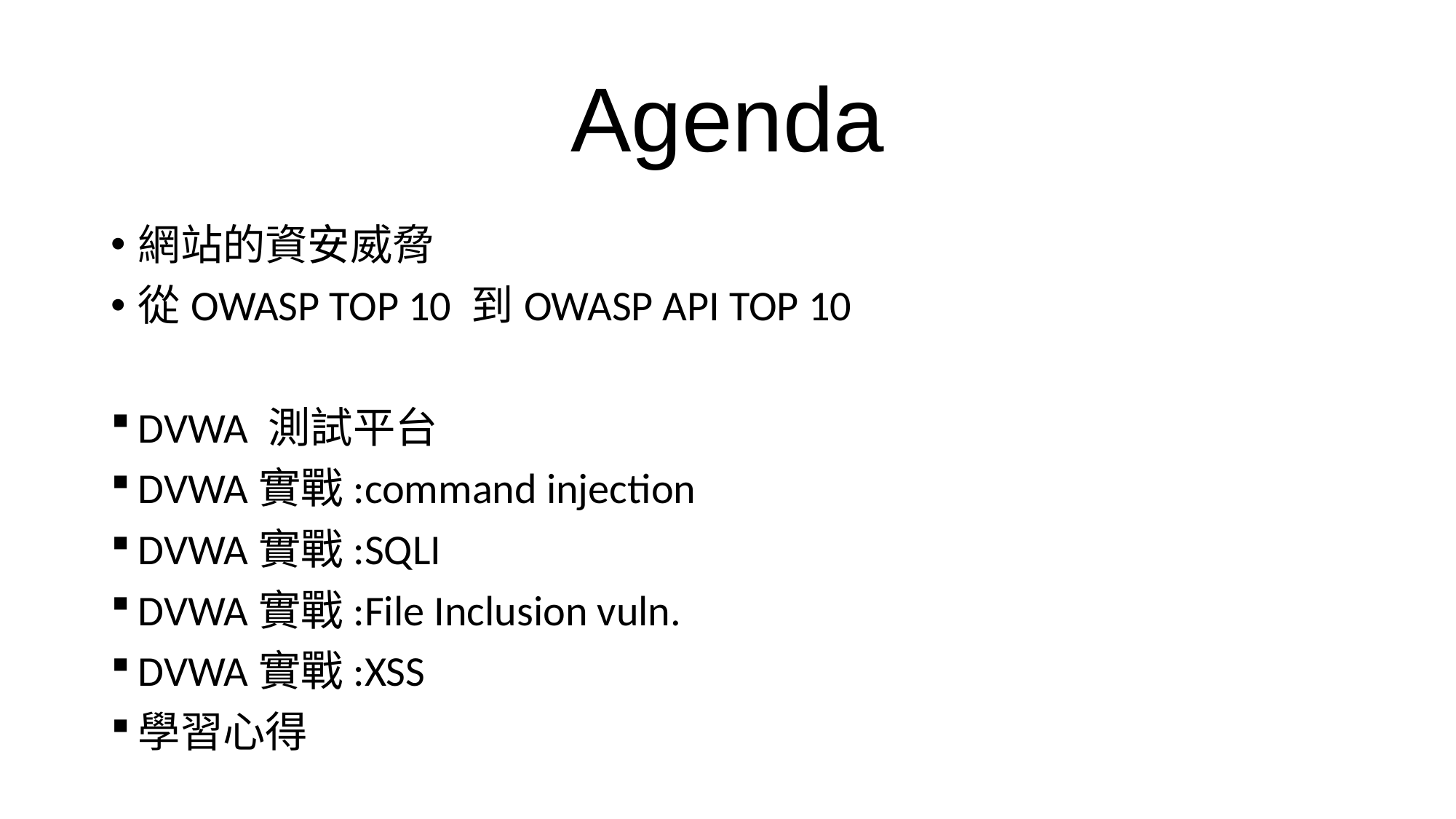

# Agenda
網站的資安威脅
從OWASP TOP 10 到OWASP API TOP 10

DVWA 測試平台
DVWA實戰:command injection
DVWA實戰:SQLI
DVWA實戰:File Inclusion vuln.
DVWA實戰:XSS
學習心得